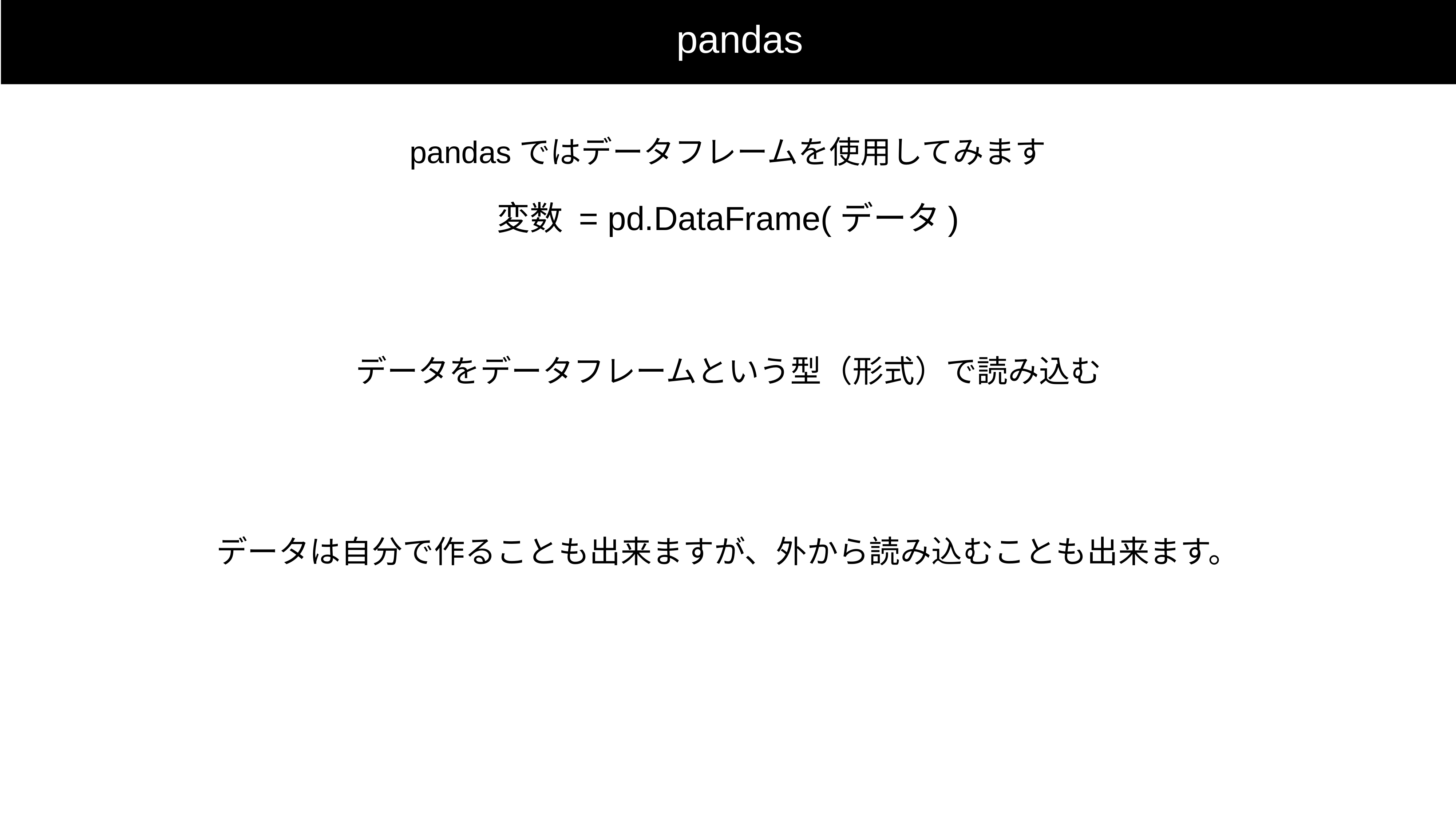

pandas
pandasではデータフレームを使用してみます
変数 = pd.DataFrame(データ)
データをデータフレームという型（形式）で読み込む
データは自分で作ることも出来ますが、外から読み込むことも出来ます。